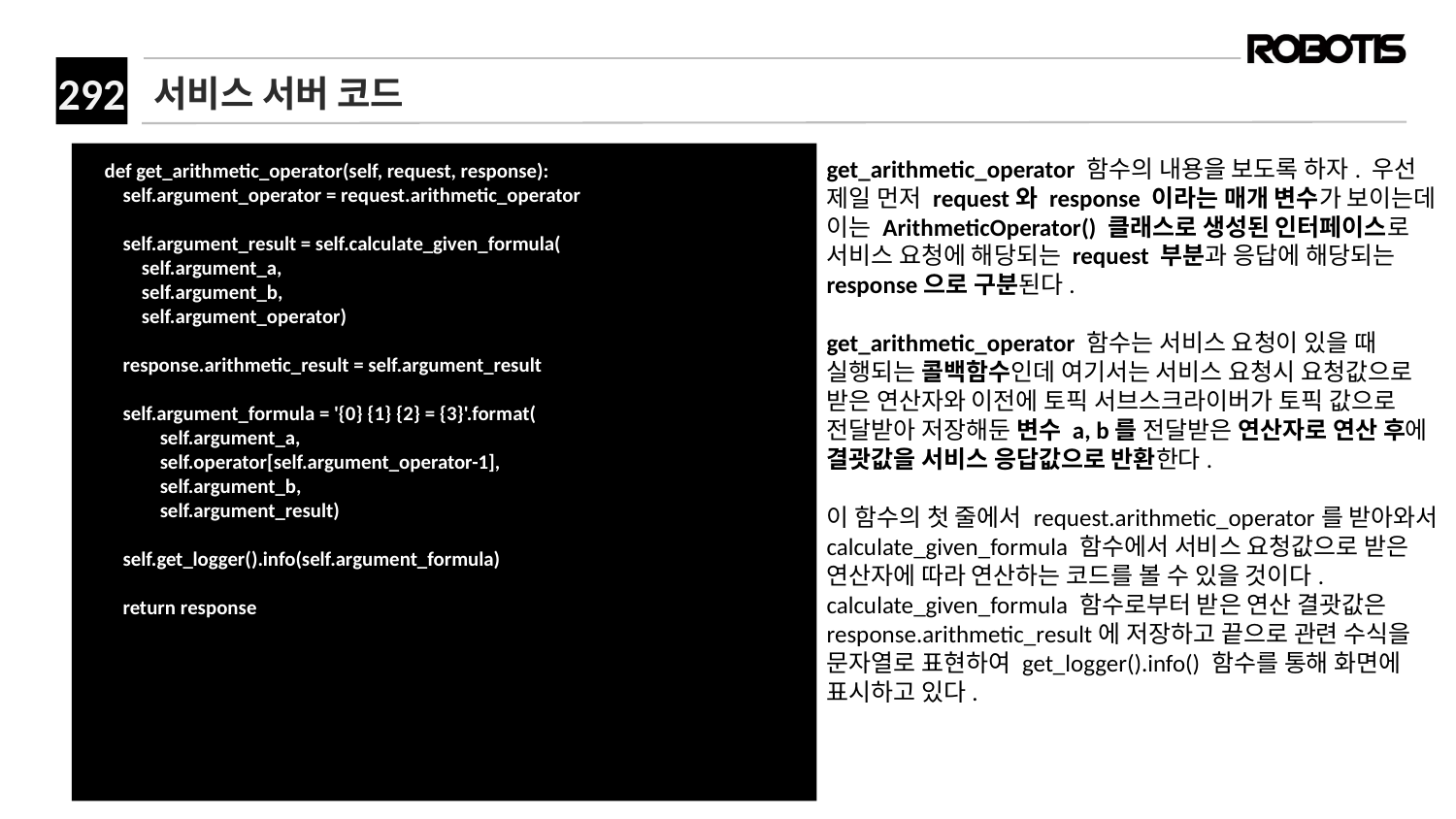

# 서비스 서버 코드
    def get_arithmetic_operator(self, request, response):
        self.argument_operator = request.arithmetic_operator

        self.argument_result = self.calculate_given_formula(
            self.argument_a,
            self.argument_b,
            self.argument_operator)

        response.arithmetic_result = self.argument_result

        self.argument_formula = '{0} {1} {2} = {3}'.format(
                self.argument_a,
                self.operator[self.argument_operator-1],
                self.argument_b,
                self.argument_result)

        self.get_logger().info(self.argument_formula)

        return response

get_arithmetic_operator 함수의 내용을 보도록 하자. 우선 제일 먼저 request와 response 이라는 매개 변수가 보이는데 이는 ArithmeticOperator() 클래스로 생성된 인터페이스로 서비스 요청에 해당되는 request 부분과 응답에 해당되는 response으로 구분된다.

get_arithmetic_operator 함수는 서비스 요청이 있을 때 실행되는 콜백함수인데 여기서는 서비스 요청시 요청값으로 받은 연산자와 이전에 토픽 서브스크라이버가 토픽 값으로 전달받아 저장해둔 변수 a, b를 전달받은 연산자로 연산 후에 결괏값을 서비스 응답값으로 반환한다.

이 함수의 첫 줄에서 request.arithmetic_operator를 받아와서 calculate_given_formula 함수에서 서비스 요청값으로 받은 연산자에 따라 연산하는 코드를 볼 수 있을 것이다. calculate_given_formula 함수로부터 받은 연산 결괏값은 response.arithmetic_result에 저장하고 끝으로 관련 수식을 문자열로 표현하여 get_logger().info() 함수를 통해 화면에 표시하고 있다.